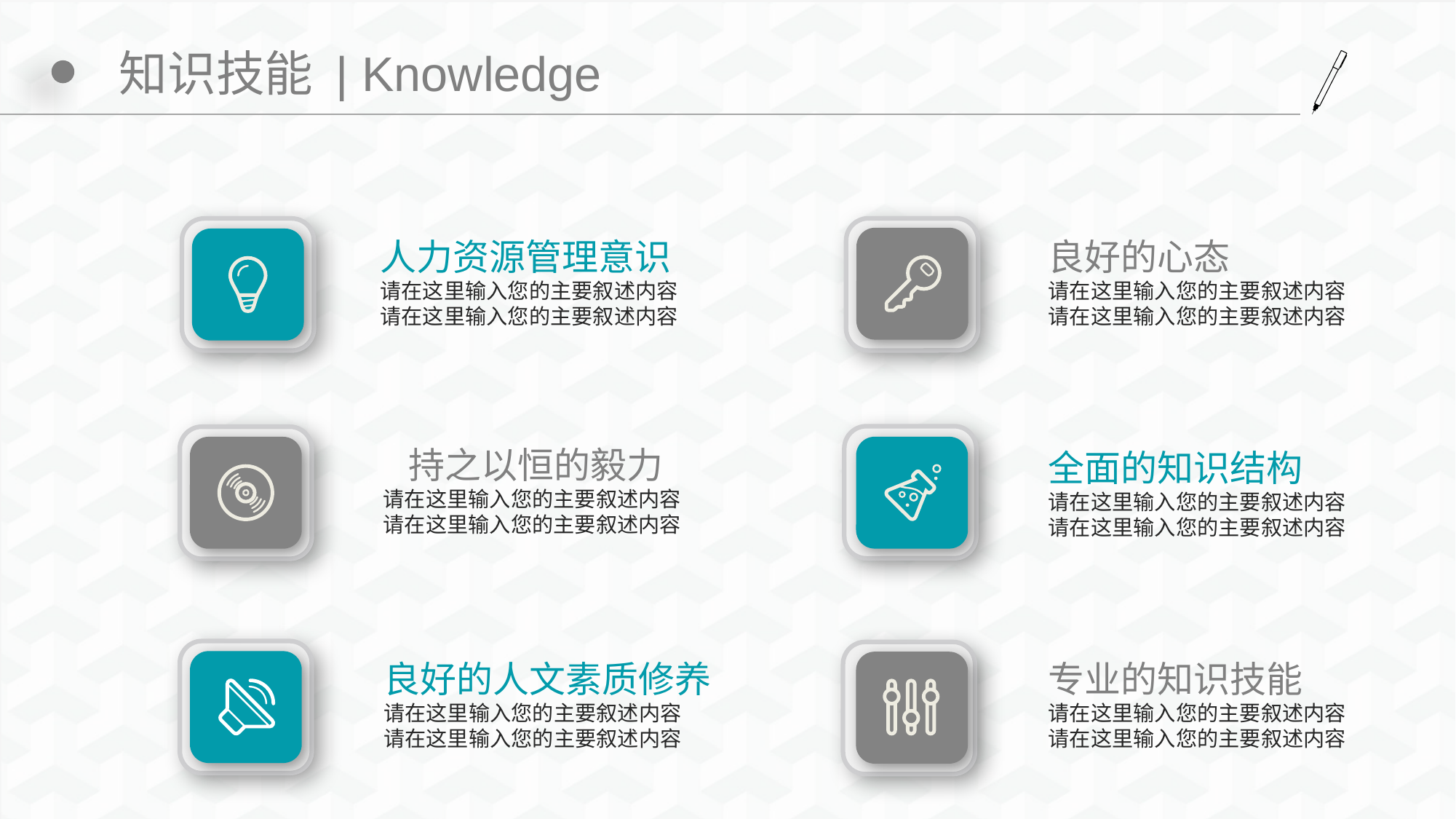

# 知识技能 | Knowledge

人力资源管理意识
请在这里输入您的主要叙述内容
请在这里输入您的主要叙述内容

良好的心态
请在这里输入您的主要叙述内容
请在这里输入您的主要叙述内容

  持之以恒的毅力
请在这里输入您的主要叙述内容
请在这里输入您的主要叙述内容

全面的知识结构
请在这里输入您的主要叙述内容
请在这里输入您的主要叙述内容

良好的人文素质修养
请在这里输入您的主要叙述内容
请在这里输入您的主要叙述内容

专业的知识技能
请在这里输入您的主要叙述内容
请在这里输入您的主要叙述内容